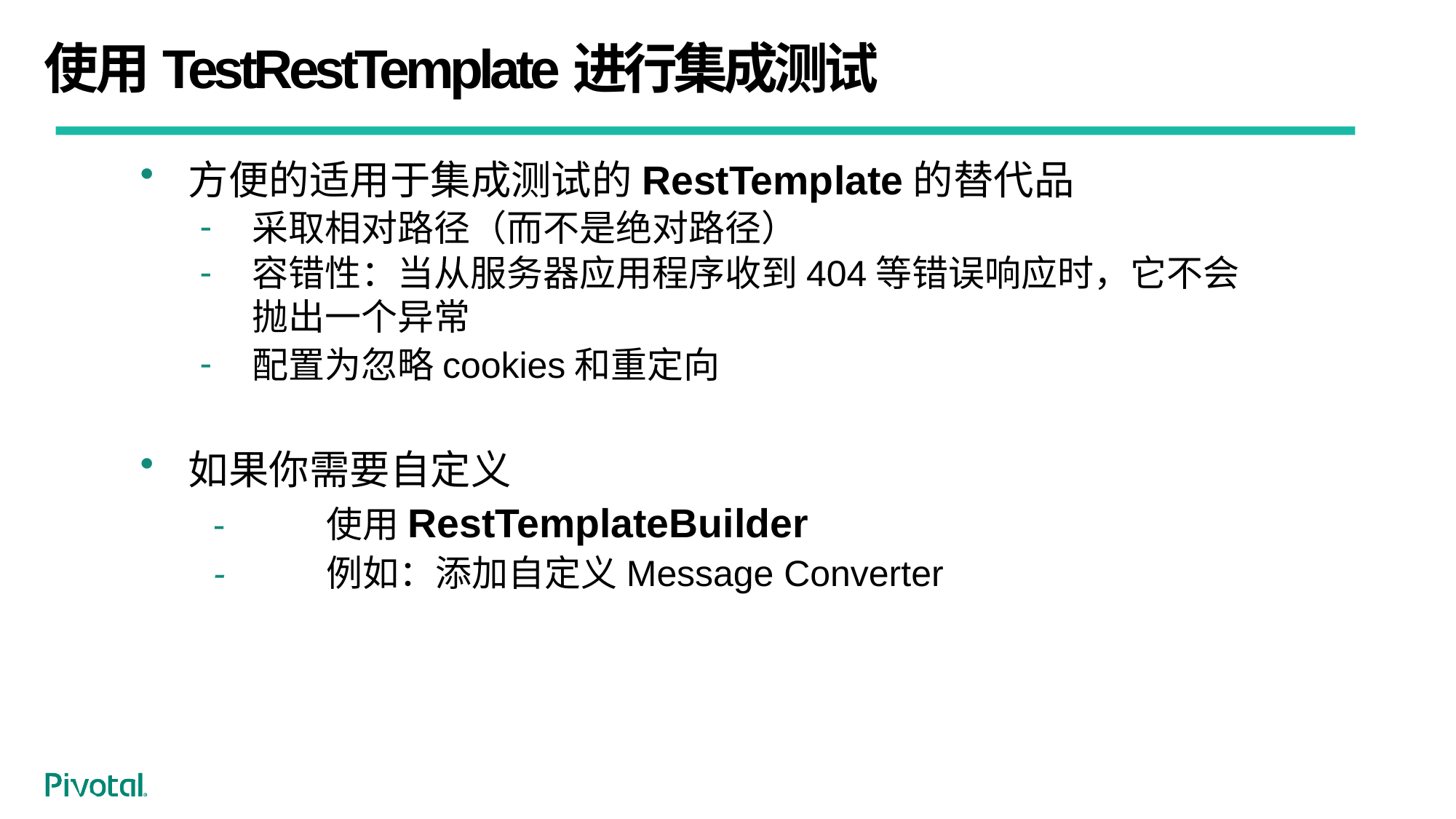

# 使用TestRestTemplate进行集成测试
方便的适用于集成测试的RestTemplate的替代品
采取相对路径（而不是绝对路径）
容错性：当从服务器应用程序收到404等错误响应时，它不会抛出一个异常
配置为忽略cookies和重定向

如果你需要自定义
-	使用RestTemplateBuilder
-	例如：添加自定义Message Converter
30